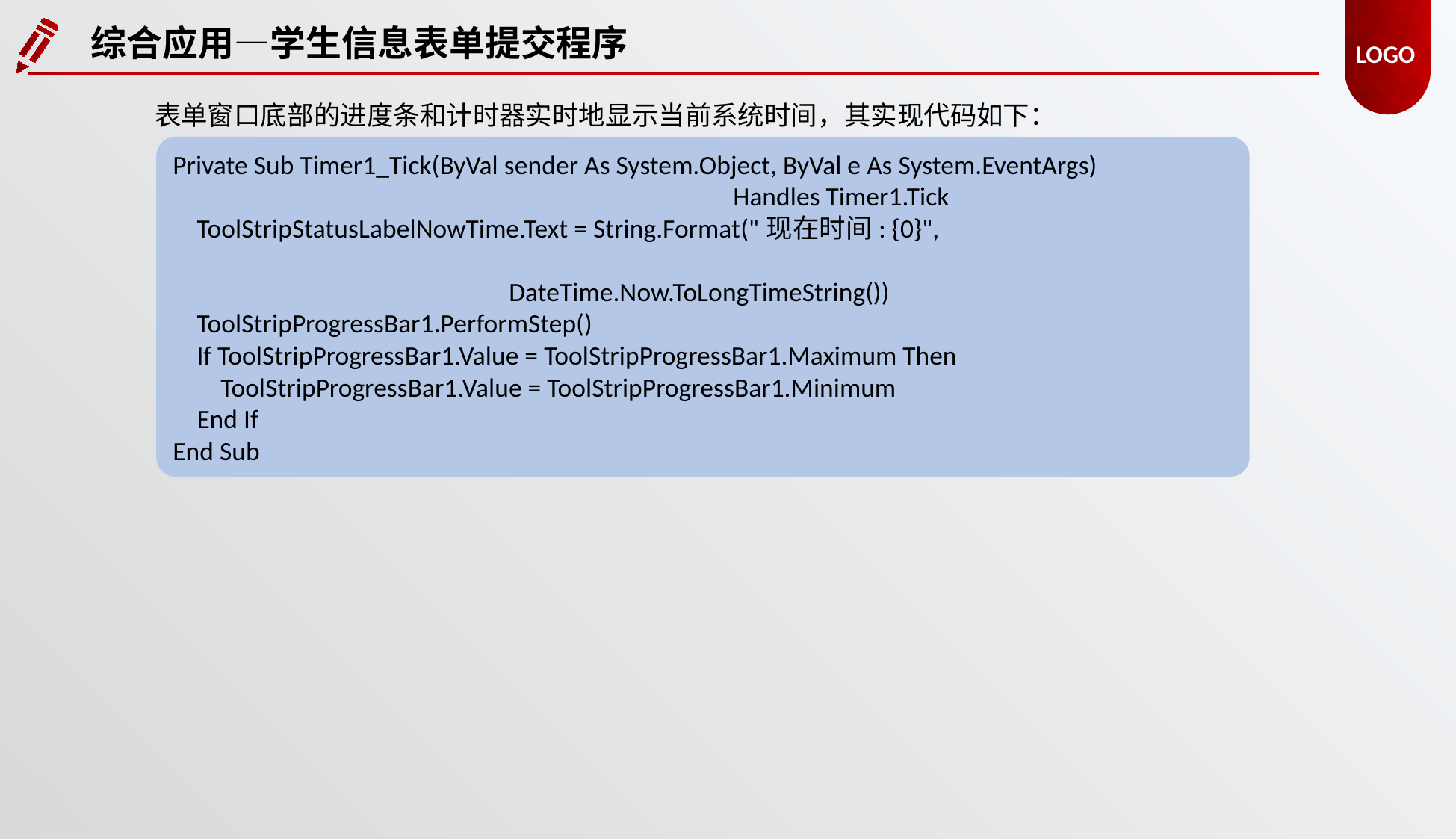

综合应用—学生信息表单提交程序
表单窗口底部的进度条和计时器实时地显示当前系统时间，其实现代码如下：
Private Sub Timer1_Tick(ByVal sender As System.Object, ByVal e As System.EventArgs)
					Handles Timer1.Tick
    ToolStripStatusLabelNowTime.Text = String.Format("现在时间: {0}",
												DateTime.Now.ToLongTimeString())
    ToolStripProgressBar1.PerformStep()
    If ToolStripProgressBar1.Value = ToolStripProgressBar1.Maximum Then
        ToolStripProgressBar1.Value = ToolStripProgressBar1.Minimum
    End If
End Sub